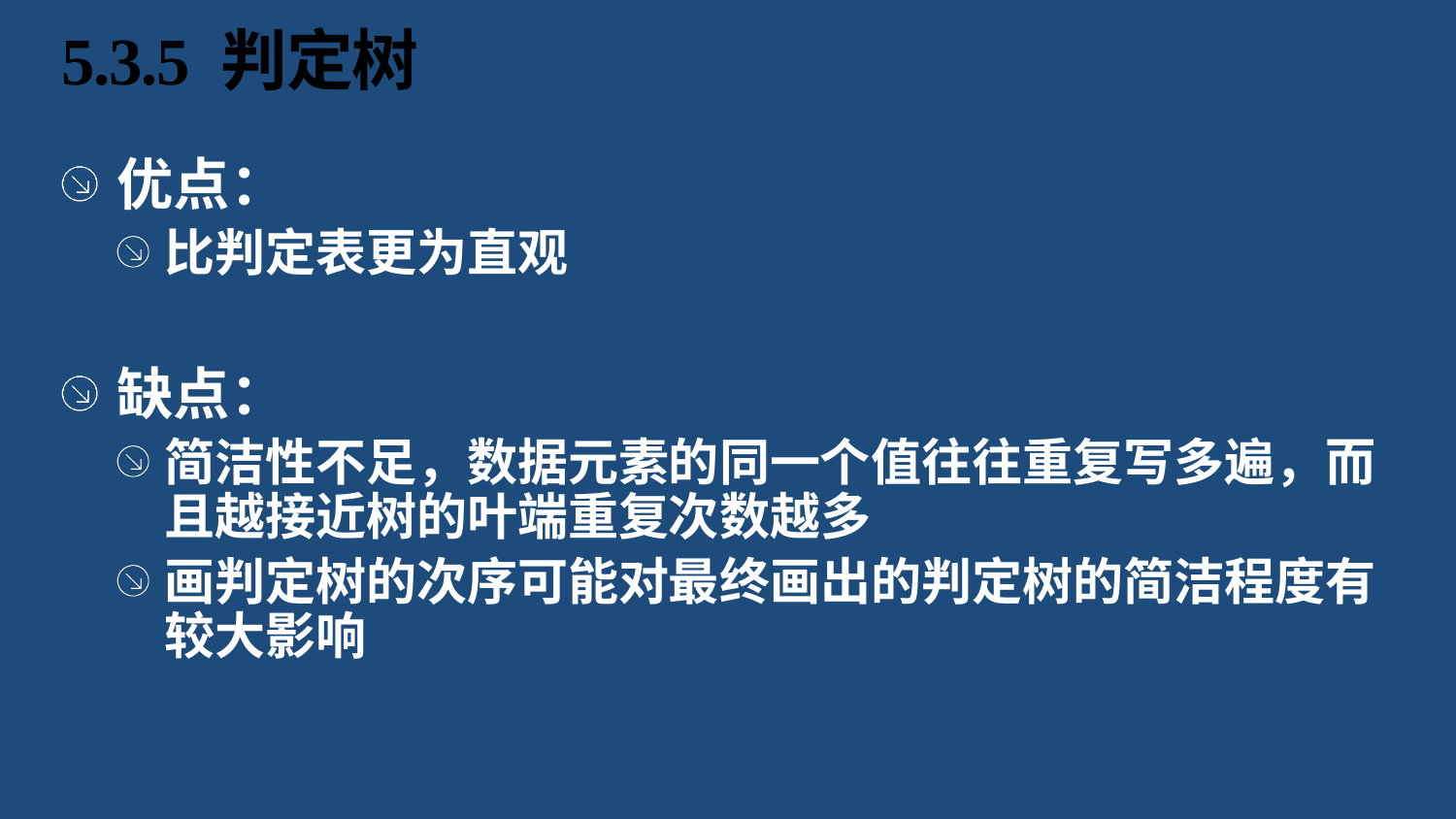

# 5.3.5 判定树
优点：
比判定表更为直观

缺点：
简洁性不足，数据元素的同一个值往往重复写多遍，而且越接近树的叶端重复次数越多
画判定树的次序可能对最终画出的判定树的简洁程度有较大影响